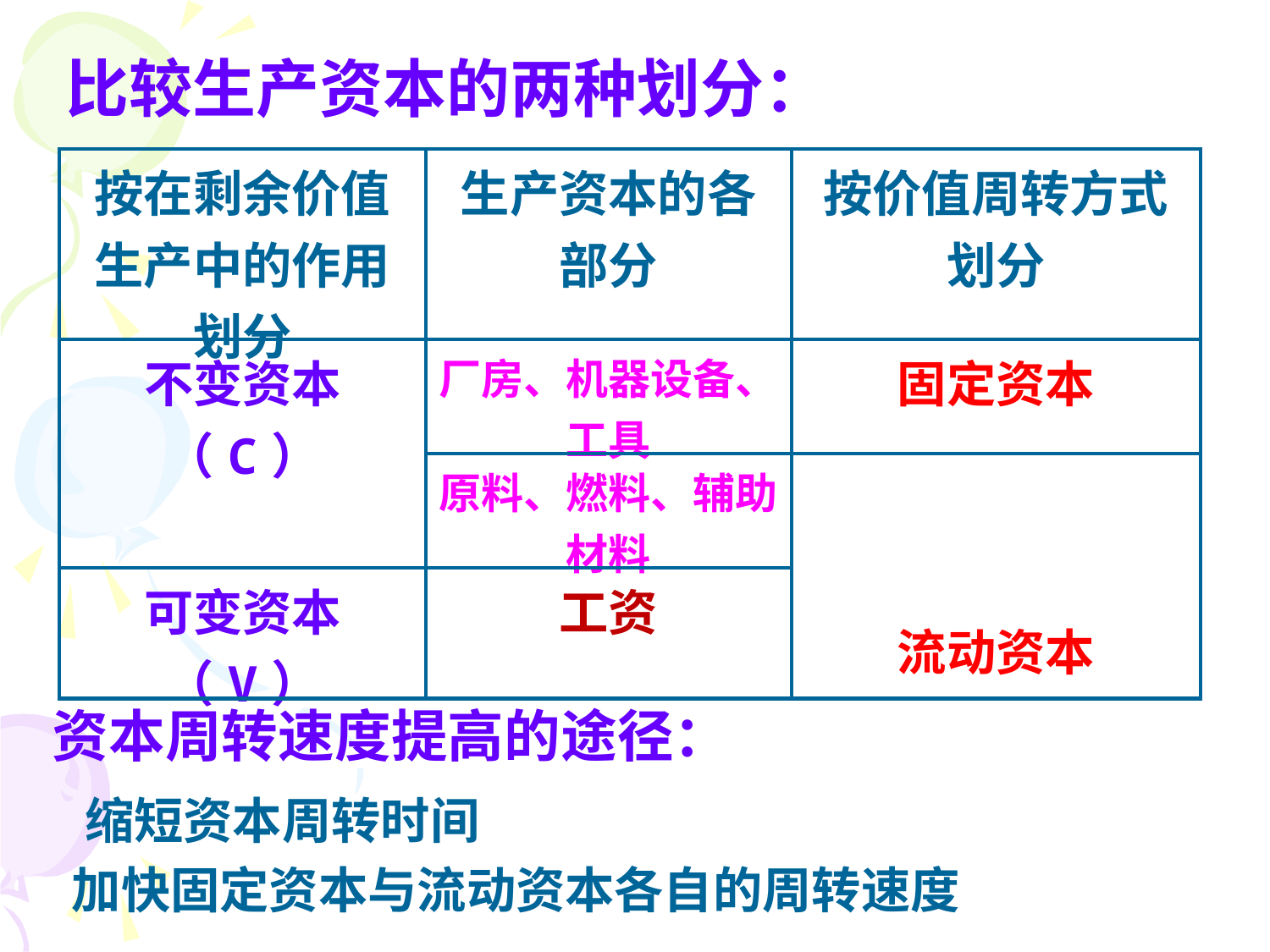

比较生产资本的两种划分：
| 按在剩余价值生产中的作用划分 | 生产资本的各部分 | 按价值周转方式划分 |
| --- | --- | --- |
| 不变资本（C） | 厂房、机器设备、工具 | 固定资本 |
|  | 原料、燃料、辅助材料 | 流动资本 |
| 可变资本（V） | 工资 |  |

资本周转速度提高的途径：

 缩短资本周转时间
加快固定资本与流动资本各自的周转速度